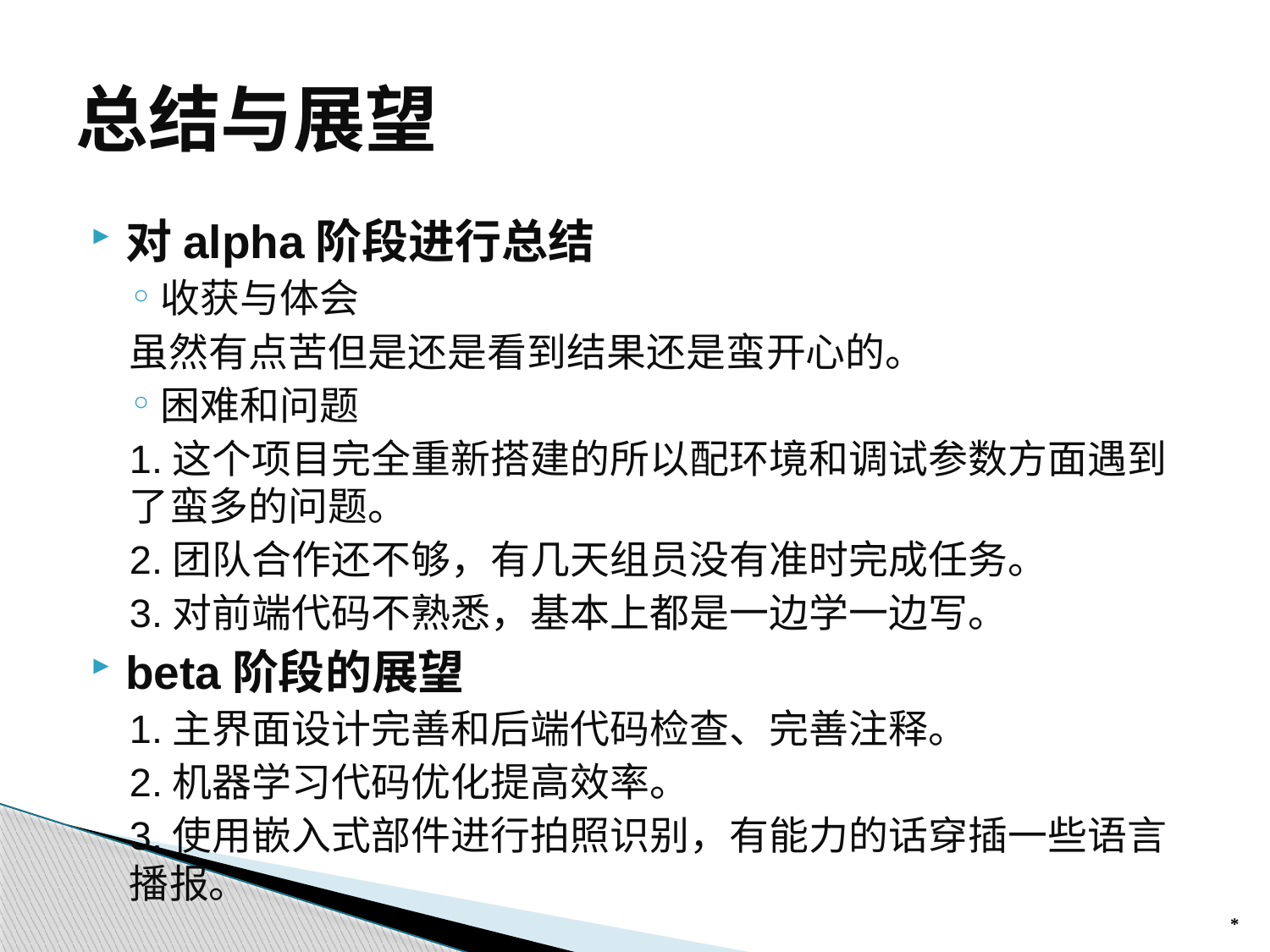

# 总结与展望
对alpha阶段进行总结
收获与体会
虽然有点苦但是还是看到结果还是蛮开心的。
困难和问题
1.这个项目完全重新搭建的所以配环境和调试参数方面遇到了蛮多的问题。
2.团队合作还不够，有几天组员没有准时完成任务。
3.对前端代码不熟悉，基本上都是一边学一边写。
beta阶段的展望
1.主界面设计完善和后端代码检查、完善注释。
2.机器学习代码优化提高效率。
3.使用嵌入式部件进行拍照识别，有能力的话穿插一些语言播报。
*